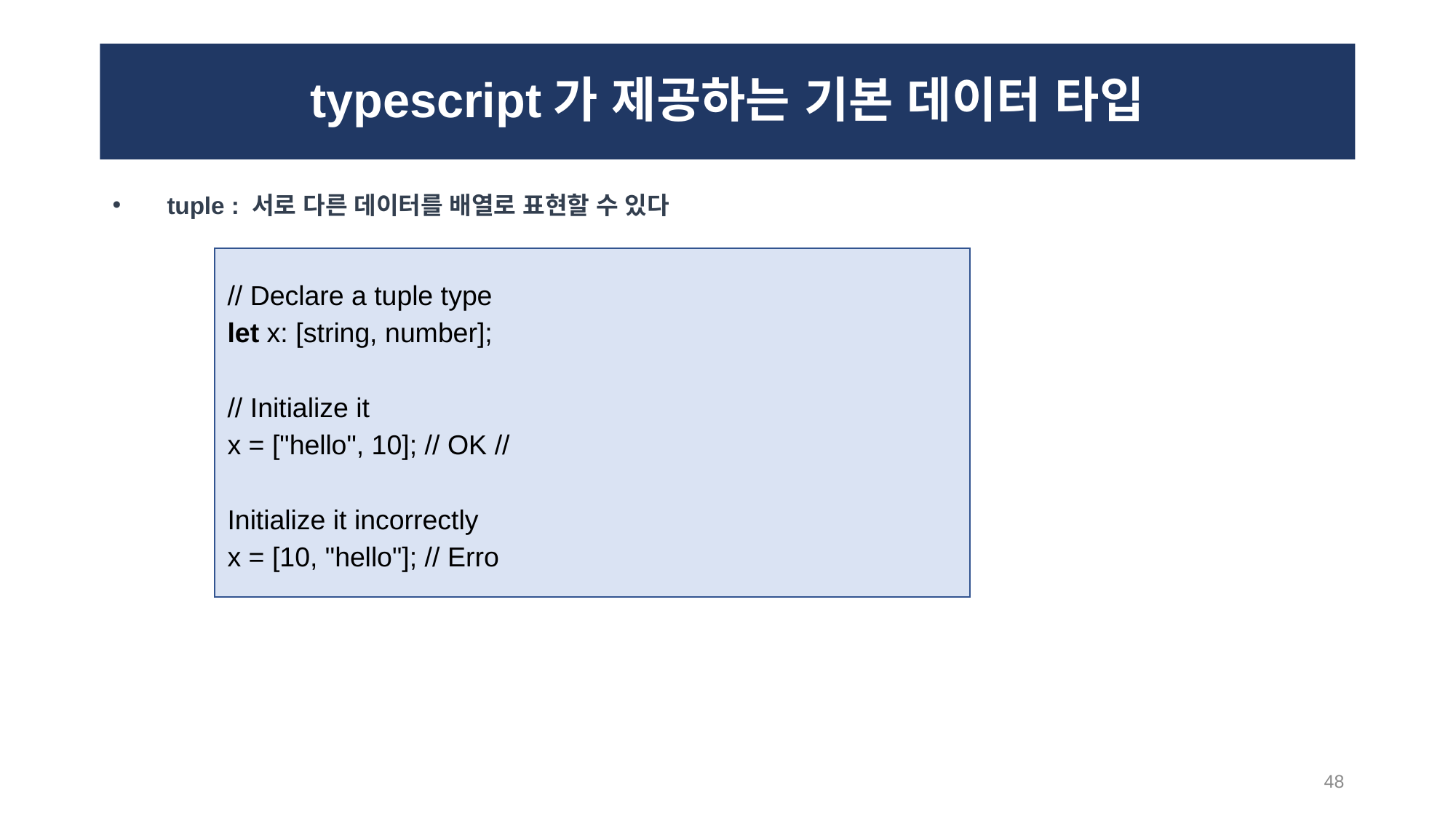

# typescript가 제공하는 기본 데이터 타입
tuple : 서로 다른 데이터를 배열로 표현할 수 있다

// Declare a tuple type
let x: [string, number];

// Initialize it
x = ["hello", 10]; // OK //

Initialize it incorrectly
x = [10, "hello"]; // Erro
48